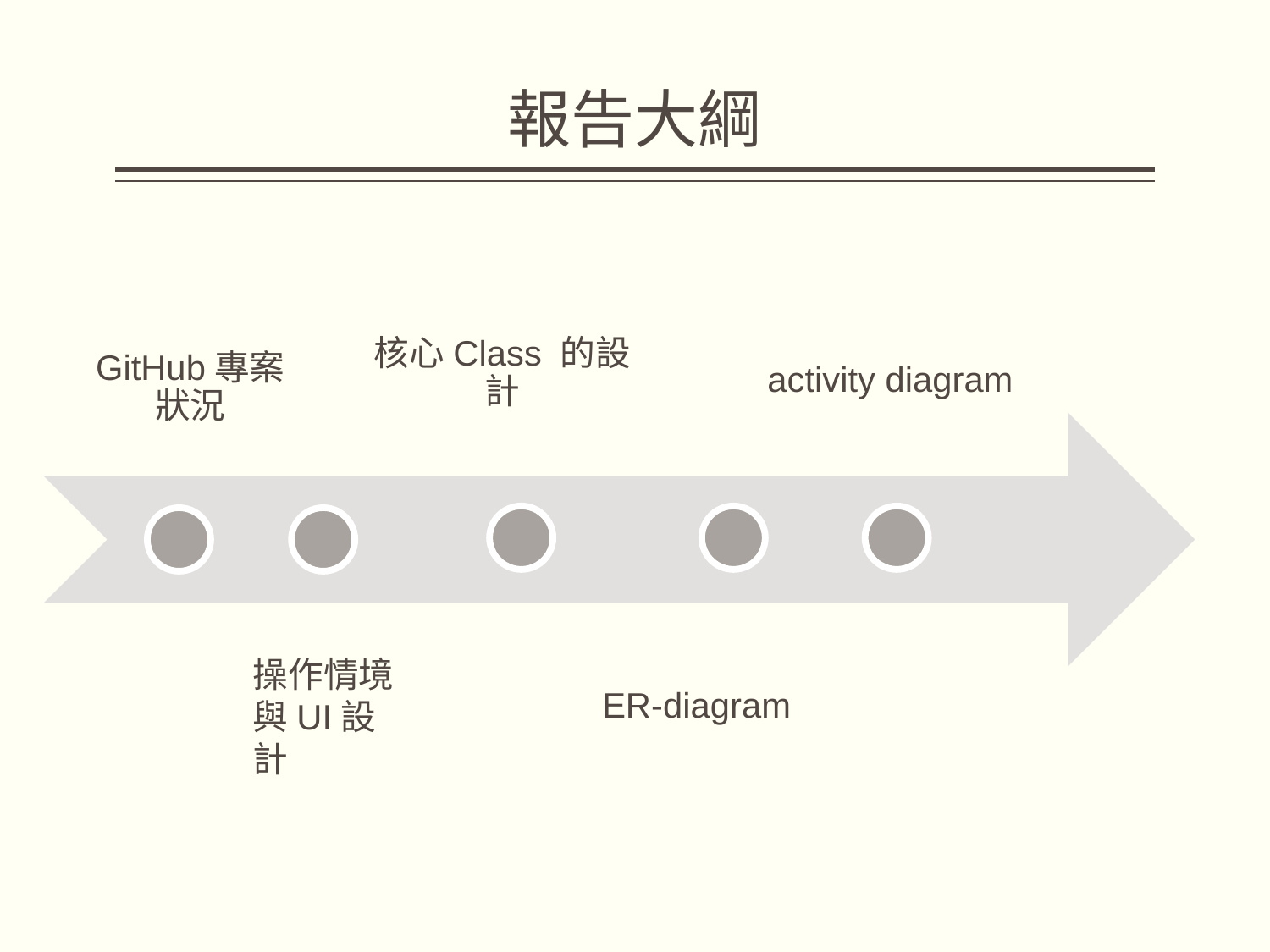

# 報告大綱
GitHub專案狀況
核心Class 的設計
ER-diagram
activity diagram

操作情境與UI設計